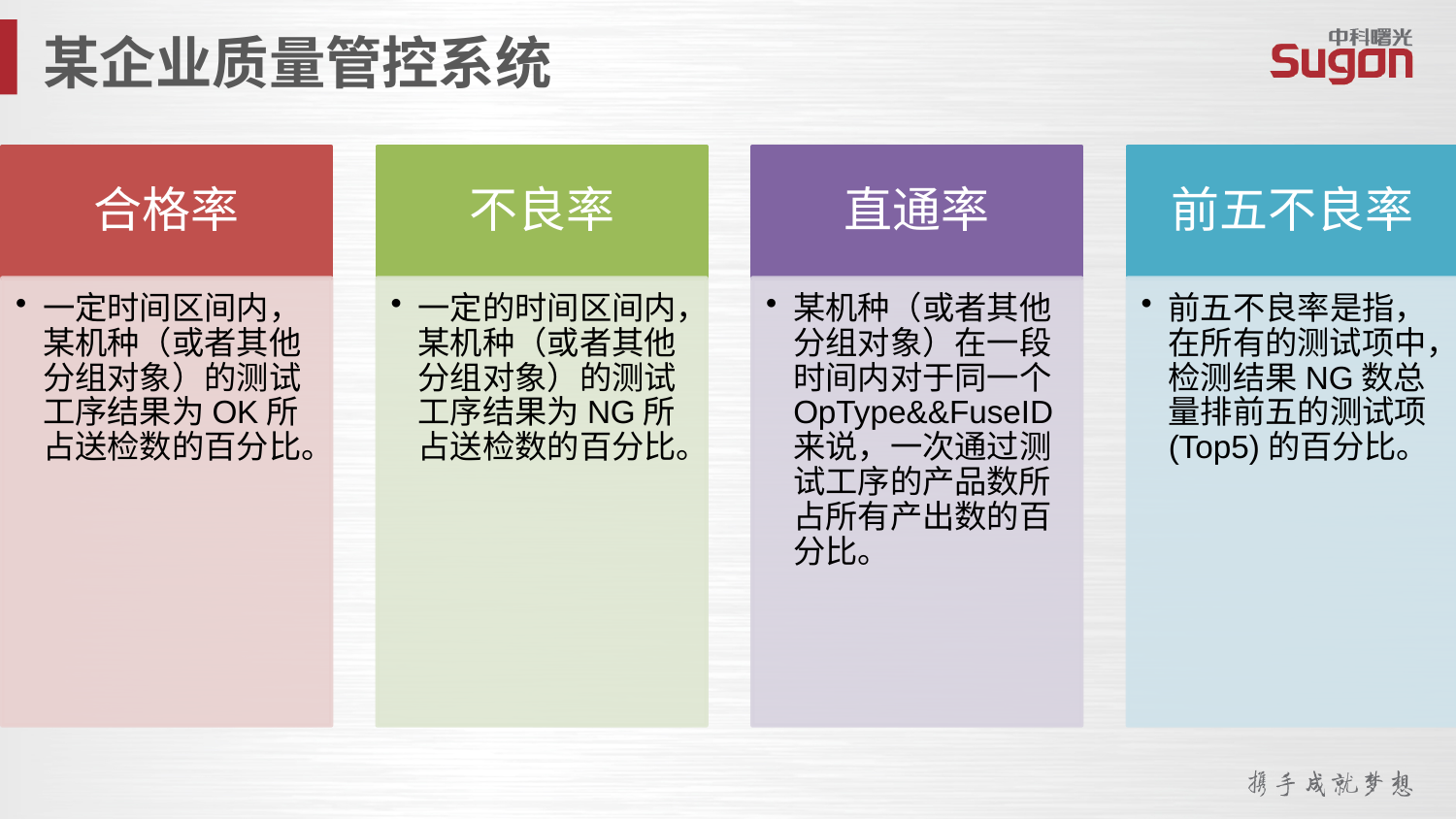

某企业质量管控系统
合格率
一定时间区间内，某机种（或者其他分组对象）的测试工序结果为OK所占送检数的百分比。
不良率
一定的时间区间内，某机种（或者其他分组对象）的测试工序结果为NG所占送检数的百分比。
直通率
某机种（或者其他分组对象）在一段时间内对于同一个OpType&&FuseID来说，一次通过测试工序的产品数所占所有产出数的百分比。
前五不良率
前五不良率是指，在所有的测试项中，检测结果NG数总量排前五的测试项(Top5)的百分比。